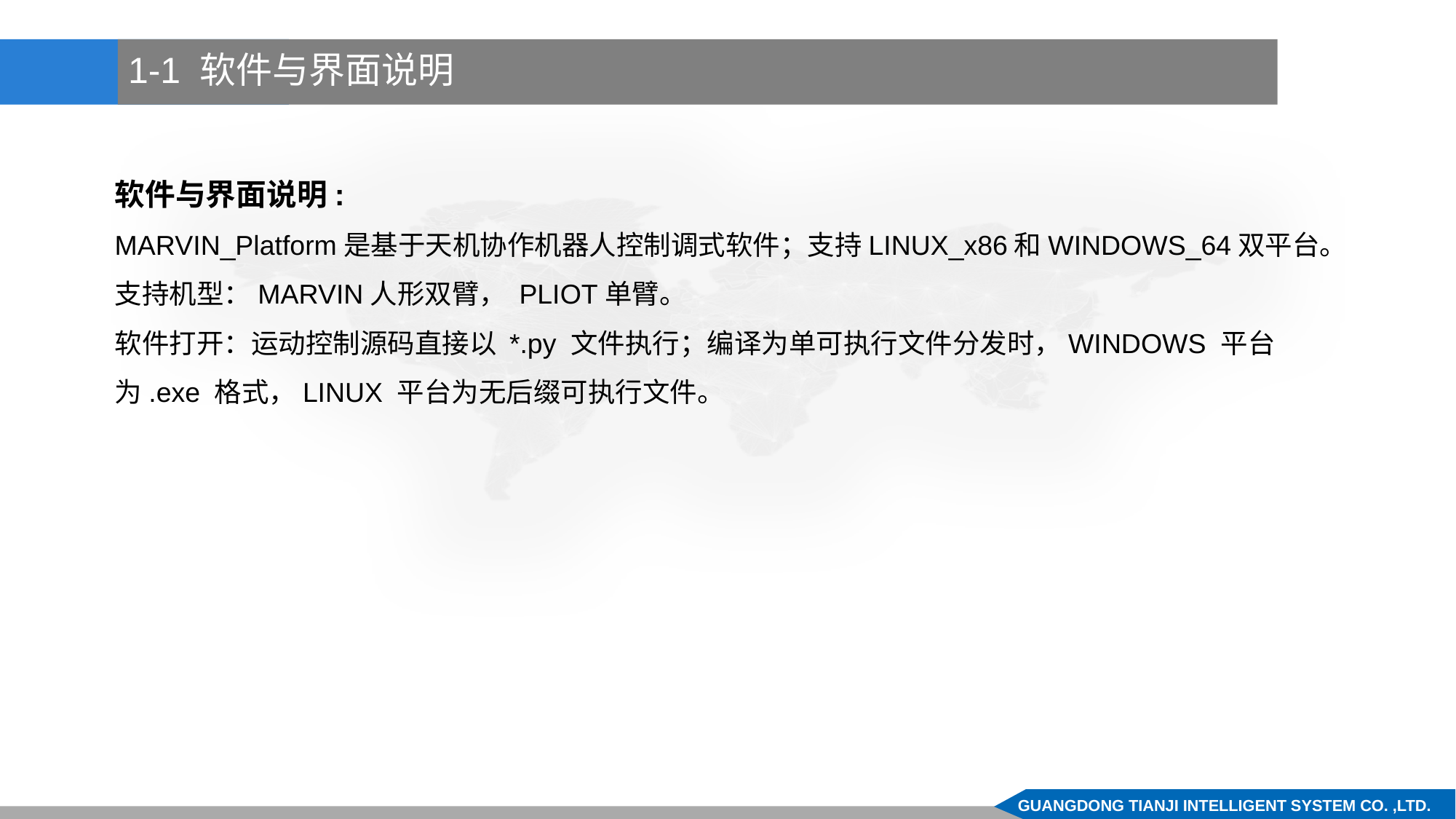

1-1 软件与界面说明
软件与界面说明:
MARVIN_Platform是基于天机协作机器人控制调式软件；支持LINUX_x86和WINDOWS_64双平台。
支持机型：MARVIN人形双臂， PLIOT单臂。
软件打开：运动控制源码直接以 *.py 文件执行；编译为单可执行文件分发时，WINDOWS 平台为.exe 格式，LINUX 平台为无后缀可执行文件。